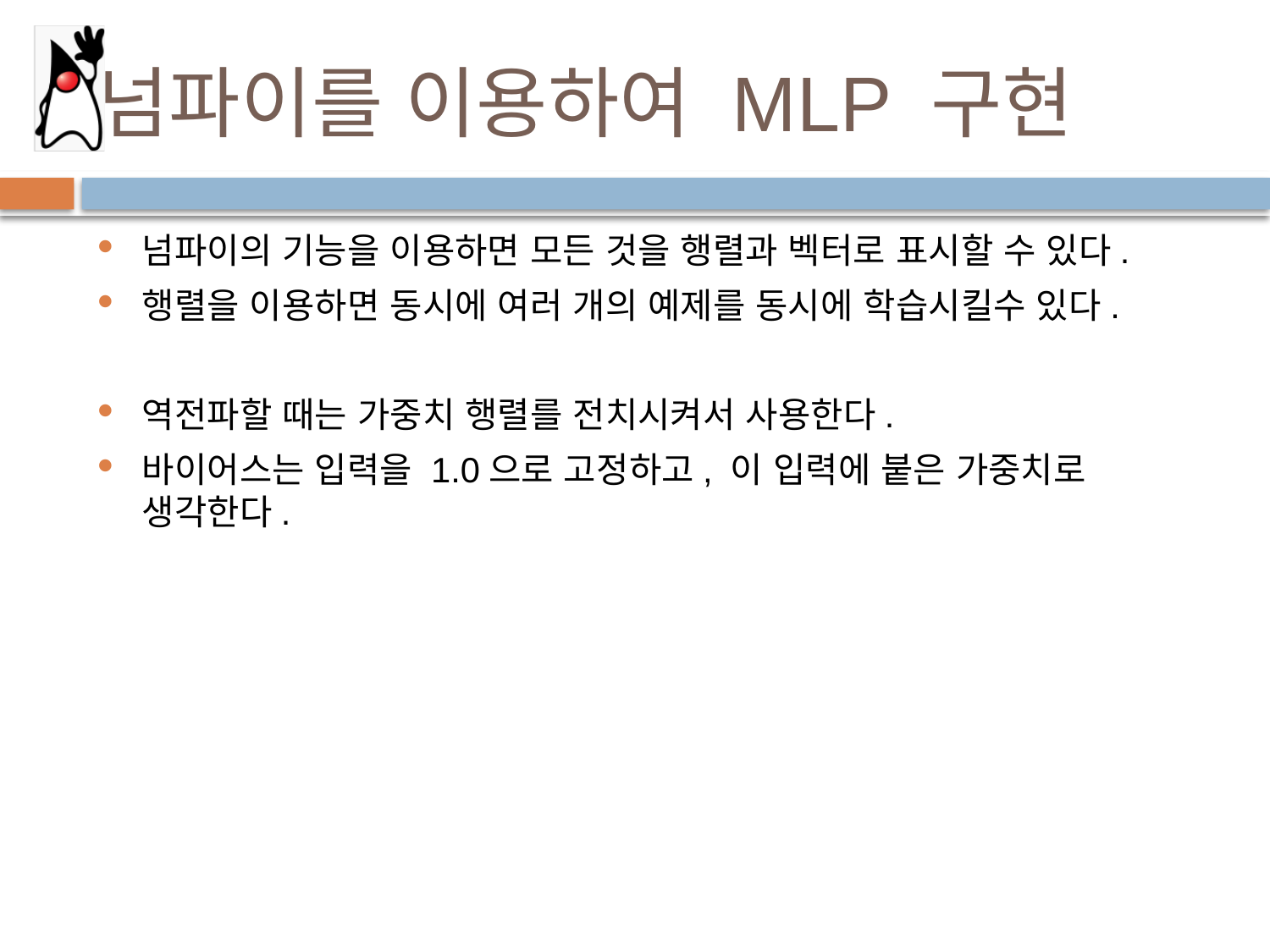

# 넘파이를 이용하여 MLP 구현
넘파이의 기능을 이용하면 모든 것을 행렬과 벡터로 표시할 수 있다.
행렬을 이용하면 동시에 여러 개의 예제를 동시에 학습시킬수 있다.

역전파할 때는 가중치 행렬를 전치시켜서 사용한다.
바이어스는 입력을 1.0으로 고정하고, 이 입력에 붙은 가중치로 생각한다.